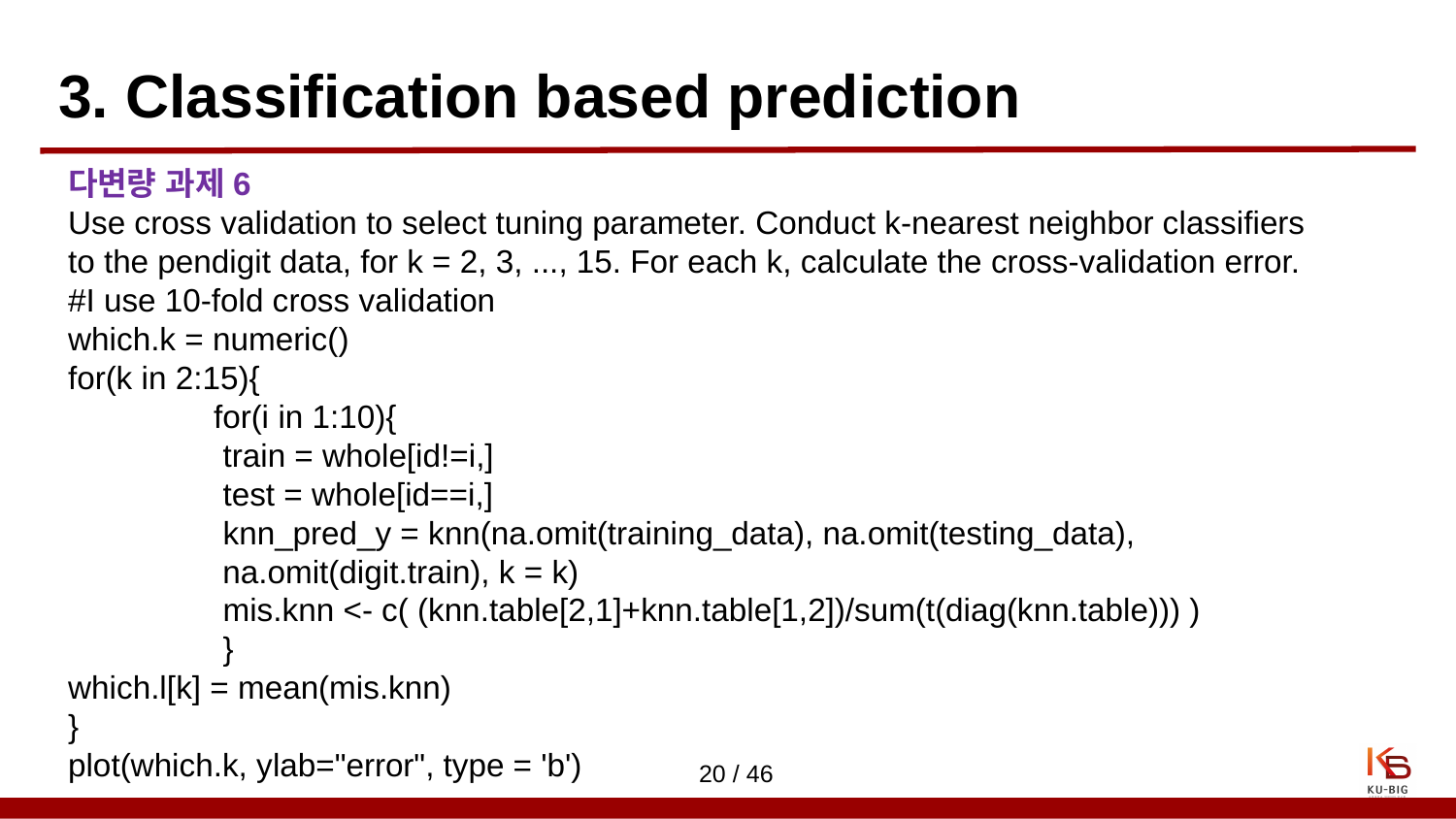

# 3. Classification based prediction
다변량 과제6
Use cross validation to select tuning parameter. Conduct k-nearest neighbor classifiers to the pendigit data, for k = 2, 3, ..., 15. For each k, calculate the cross-validation error.
#I use 10-fold cross validation
which.k = numeric()
for(k in 2:15){
	for(i in 1:10){
	 train = whole[id!=i,]
	 test = whole[id==i,]
	 knn_pred_y = knn(na.omit(training_data), na.omit(testing_data), 		 na.omit(digit.train), k = k)
	 mis.knn <- c( (knn.table[2,1]+knn.table[1,2])/sum(t(diag(knn.table))) )
	 }
which.l[k] = mean(mis.knn)
}
plot(which.k, ylab="error", type = 'b')
20 / 46